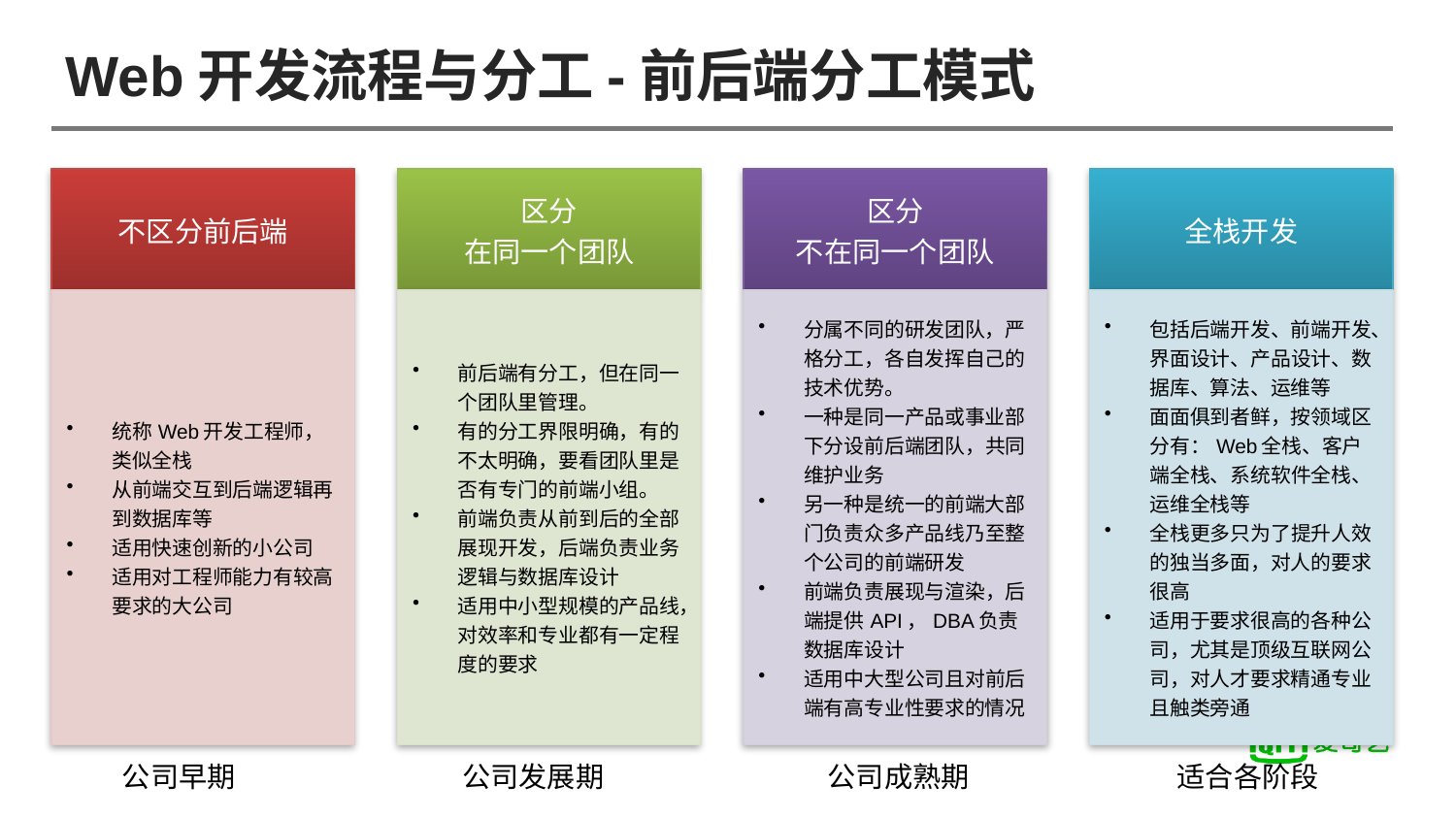

# Web开发流程与分工-前后端分工模式
不区分前后端
统称Web开发工程师，类似全栈
从前端交互到后端逻辑再到数据库等
适用快速创新的小公司
适用对工程师能力有较高要求的大公司
区分
在同一个团队
前后端有分工，但在同一个团队里管理。
有的分工界限明确，有的不太明确，要看团队里是否有专门的前端小组。
前端负责从前到后的全部展现开发，后端负责业务逻辑与数据库设计
适用中小型规模的产品线，对效率和专业都有一定程度的要求
区分
不在同一个团队
全栈开发
分属不同的研发团队，严格分工，各自发挥自己的技术优势。
一种是同一产品或事业部下分设前后端团队，共同维护业务
另一种是统一的前端大部门负责众多产品线乃至整个公司的前端研发
前端负责展现与渲染，后端提供API，DBA负责数据库设计
适用中大型公司且对前后端有高专业性要求的情况
包括后端开发、前端开发、界面设计、产品设计、数据库、算法、运维等
面面俱到者鲜，按领域区分有：Web全栈、客户端全栈、系统软件全栈、运维全栈等
全栈更多只为了提升人效的独当多面，对人的要求很高
适用于要求很高的各种公司，尤其是顶级互联网公司，对人才要求精通专业且触类旁通
公司早期
公司发展期
适合各阶段
公司成熟期